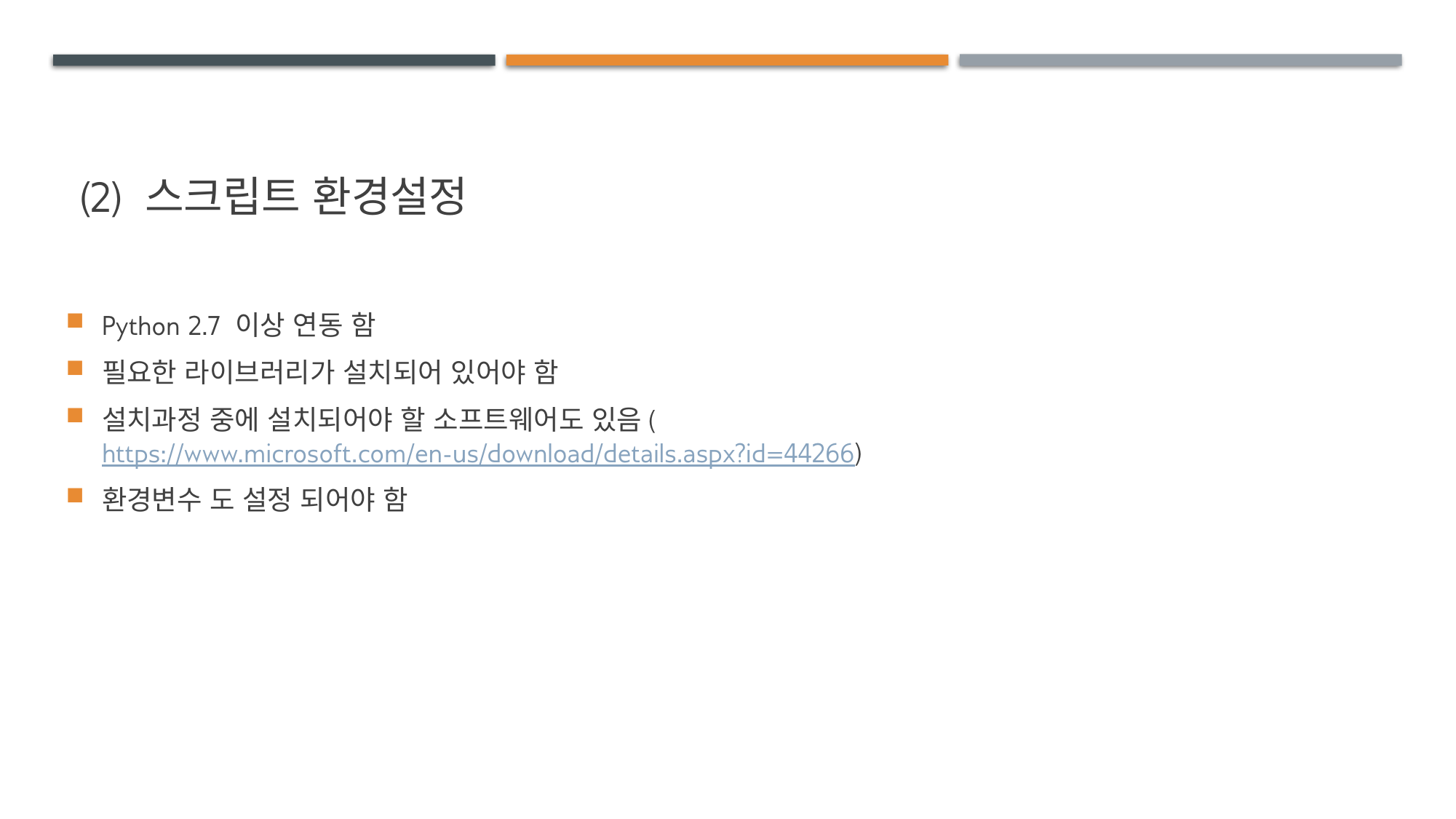

# (2) 스크립트 환경설정
Python 2.7 이상 연동 함
필요한 라이브러리가 설치되어 있어야 함
설치과정 중에 설치되어야 할 소프트웨어도 있음(https://www.microsoft.com/en-us/download/details.aspx?id=44266)
환경변수 도 설정 되어야 함